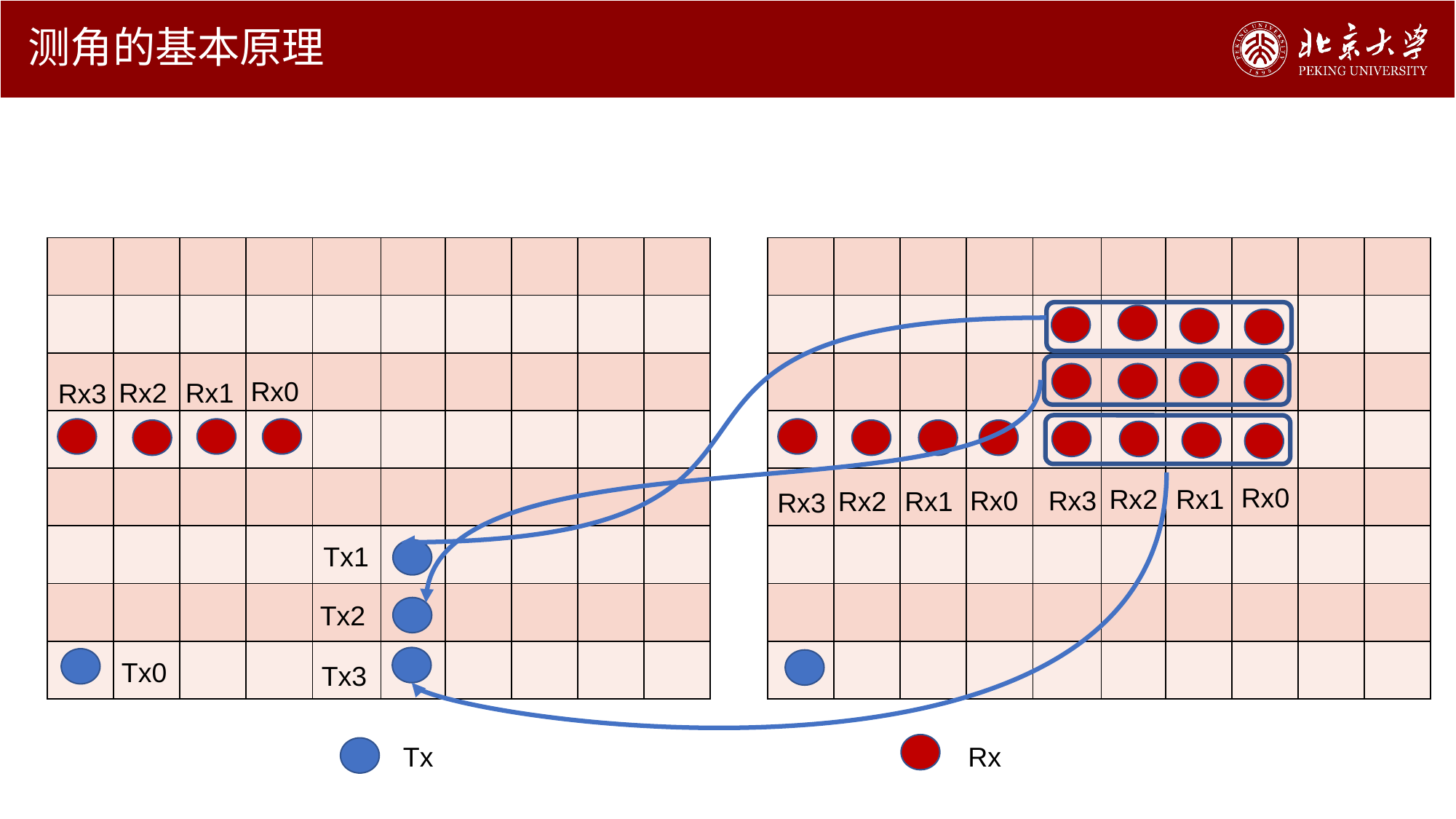

# 测角的基本原理
|  |  |  |  |  |  |  |  |  |  |
| --- | --- | --- | --- | --- | --- | --- | --- | --- | --- |
|  |  |  |  |  |  |  |  |  |  |
|  |  |  |  |  |  |  |  |  |  |
|  |  |  |  |  |  |  |  |  |  |
|  |  |  |  |  |  |  |  |  |  |
|  |  |  |  |  |  |  |  |  |  |
|  |  |  |  |  |  |  |  |  |  |
|  |  |  |  |  |  |  |  |  |  |
|  |  |  |  |  |  |  |  |  |  |
| --- | --- | --- | --- | --- | --- | --- | --- | --- | --- |
|  |  |  |  |  |  |  |  |  |  |
|  |  |  |  |  |  |  |  |  |  |
|  |  |  |  |  |  |  |  |  |  |
|  |  |  |  |  |  |  |  |  |  |
|  |  |  |  |  |  |  |  |  |  |
|  |  |  |  |  |  |  |  |  |  |
|  |  |  |  |  |  |  |  |  |  |

Rx0
Rx2
Rx1
Rx3

Rx0
Rx2
Rx1
Rx0
Rx3
Rx2
Rx1
Rx3
Tx1

Tx2

Tx0

Tx3
Tx

Rx